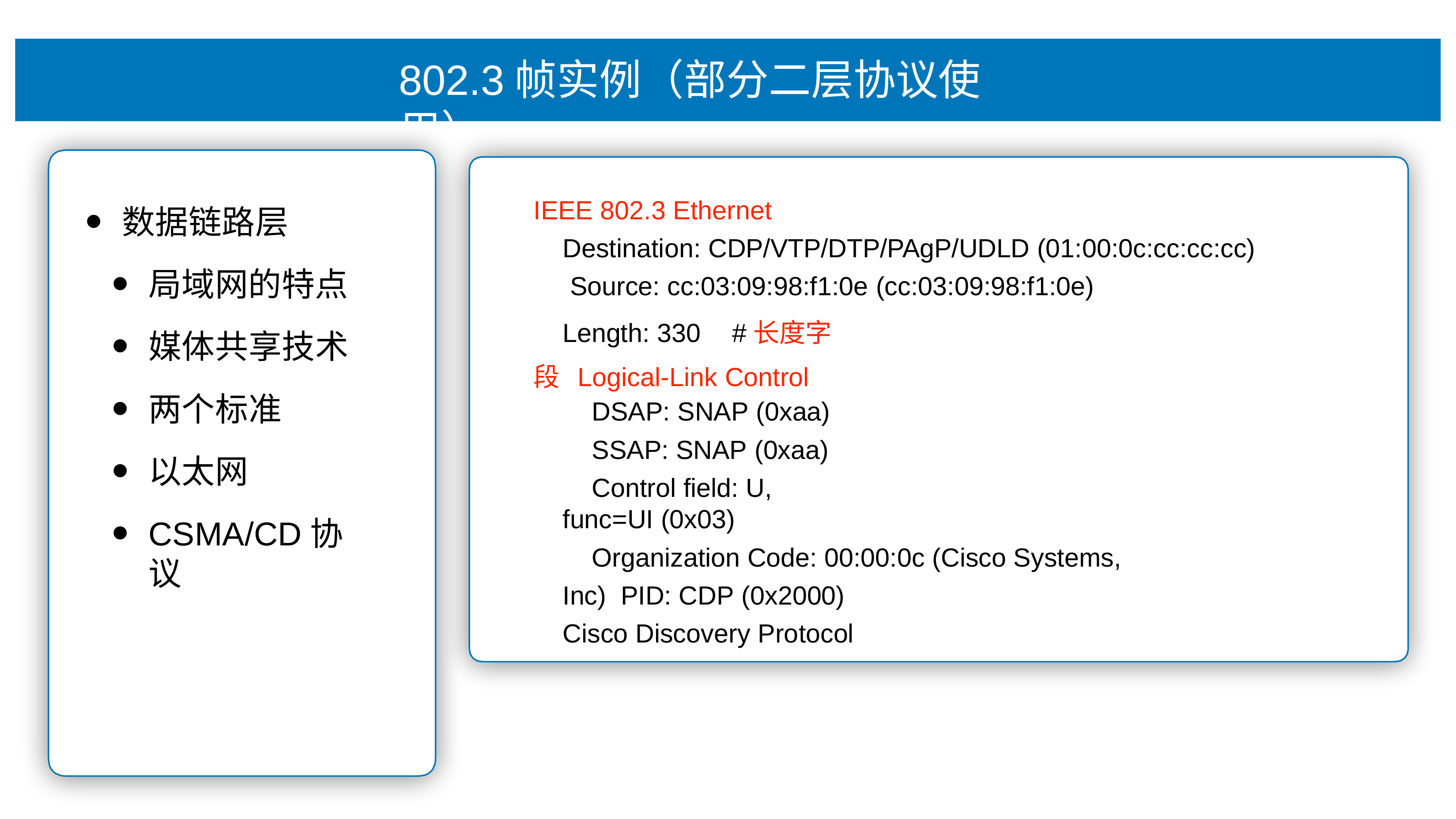

# 802.3帧实例（部分⼆层协议使⽤）

IEEE 802.3 Ethernet
Destination: CDP/VTP/DTP/PAgP/UDLD (01:00:0c:cc:cc:cc)  Source: cc:03:09:98:f1:0e (cc:03:09:98:f1:0e)
Length: 330	#⻓度字段  Logical-Link Control
DSAP: SNAP (0xaa)
SSAP: SNAP (0xaa)
Control field: U, func=UI (0x03)
Organization Code: 00:00:0c (Cisco Systems, Inc)  PID: CDP (0x2000)
Cisco Discovery Protocol
数据链路层
局域⽹的特点
媒体共享技术
两个标准
以太⽹
CSMA/CD协议